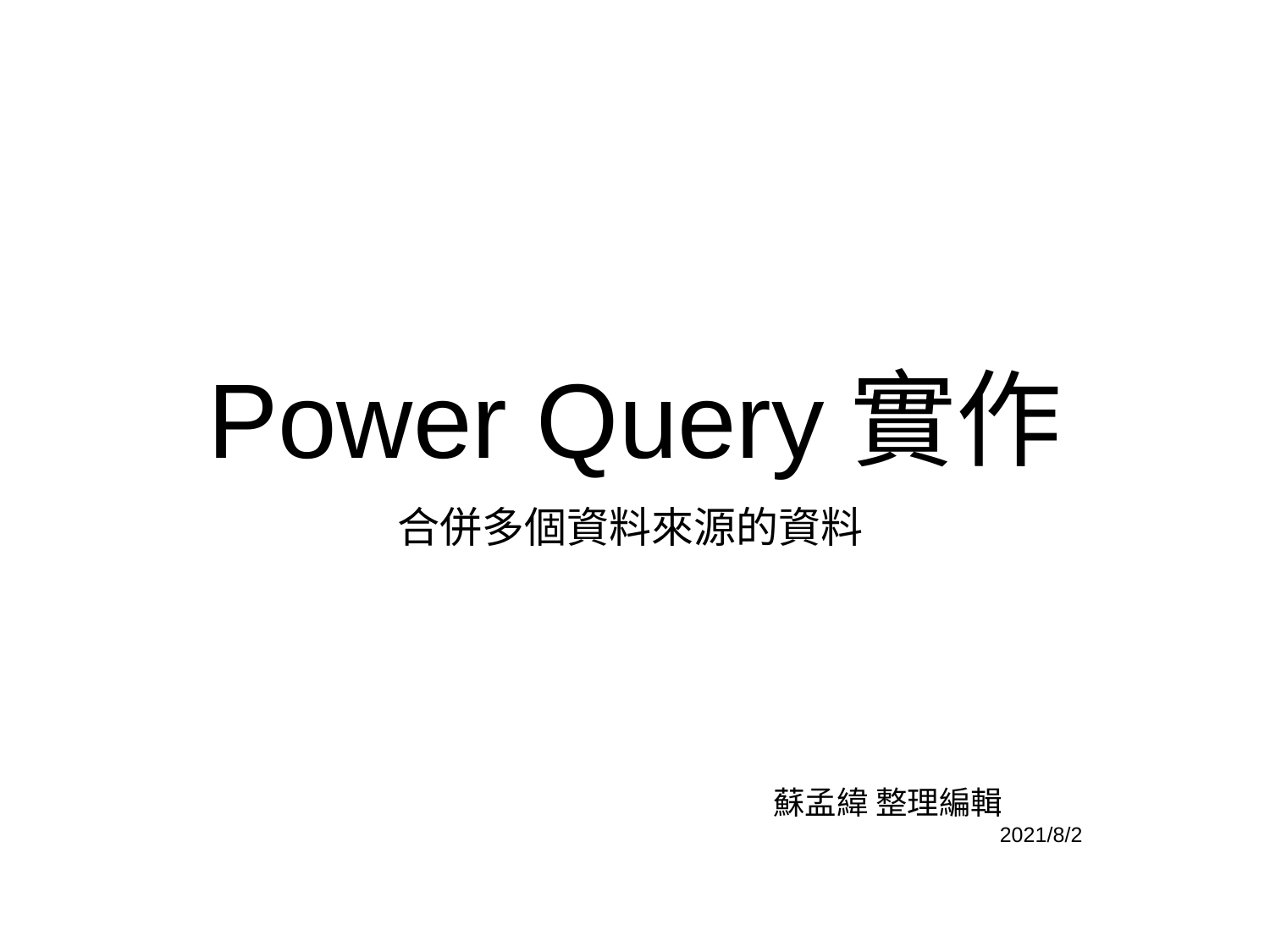

# Power Query實作
合併多個資料來源的資料
蘇孟緯 整理編輯
2021/8/2